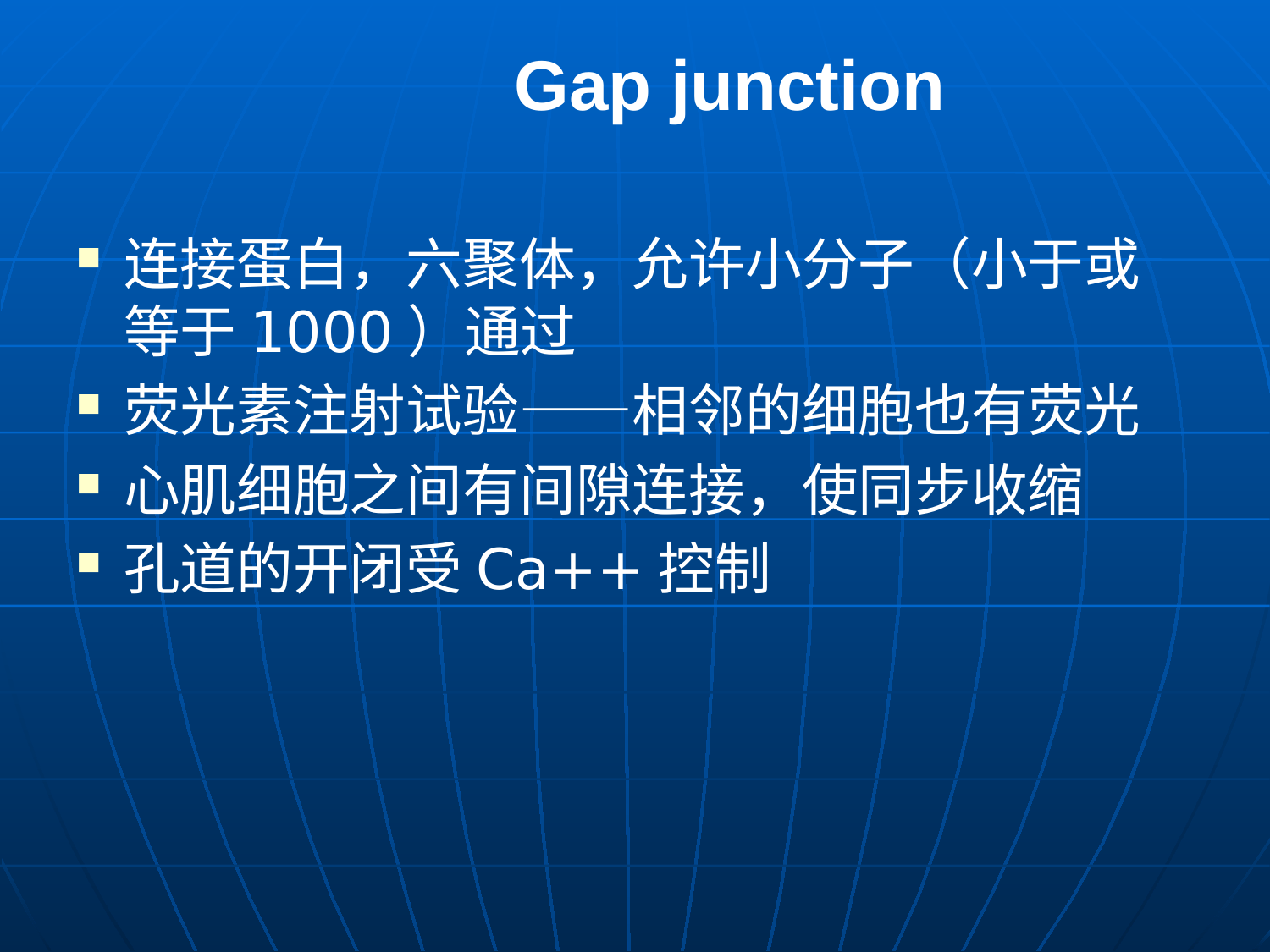

# Gap junction
连接蛋白，六聚体，允许小分子（小于或等于1000）通过
荧光素注射试验——相邻的细胞也有荧光
心肌细胞之间有间隙连接，使同步收缩
孔道的开闭受Ca++控制
挨顿稍暴百榴枣沽绪莎叉伦拖搐名怀荚鬃浚脉查东溪纵拇阐颇屎瀑旬痢去细胞的社会联系课件细胞的社会联系课件